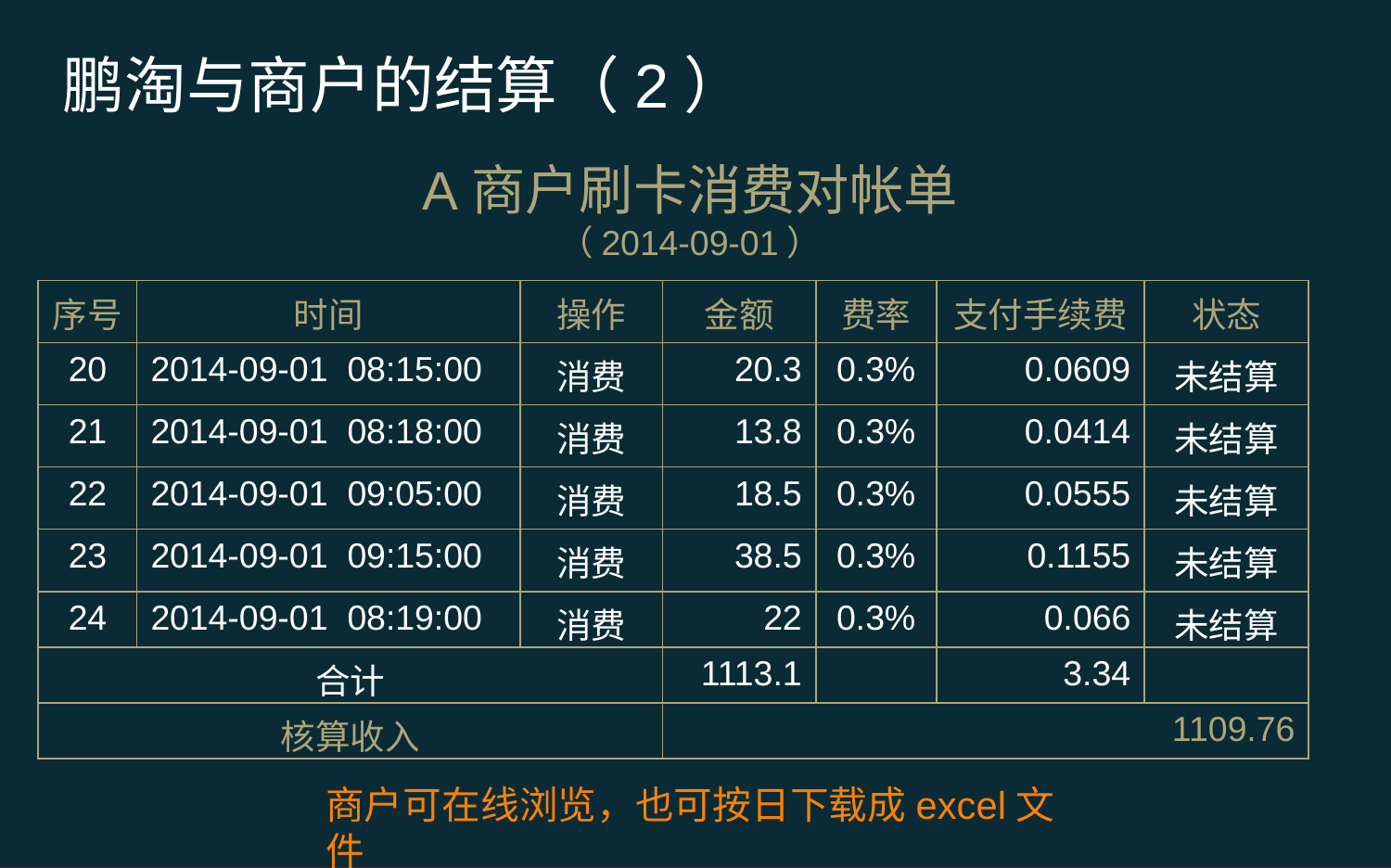

鹏淘与商户的结算（2）
A商户刷卡消费对帐单
（2014-09-01）
| 序号 | 时间 | 操作 | 金额 | 费率 | 支付手续费 | 状态 |
| --- | --- | --- | --- | --- | --- | --- |
| 20 | 2014-09-01 08:15:00 | 消费 | 20.3 | 0.3% | 0.0609 | 未结算 |
| 21 | 2014-09-01 08:18:00 | 消费 | 13.8 | 0.3% | 0.0414 | 未结算 |
| 22 | 2014-09-01 09:05:00 | 消费 | 18.5 | 0.3% | 0.0555 | 未结算 |
| 23 | 2014-09-01 09:15:00 | 消费 | 38.5 | 0.3% | 0.1155 | 未结算 |
| 24 | 2014-09-01 08:19:00 | 消费 | 22 | 0.3% | 0.066 | 未结算 |
| 合计 |  |  | 1113.1 |  | 3.34 |  |
| 核算收入 |  |  | 1109.76 |  |  |  |
商户可在线浏览，也可按日下载成excel文件